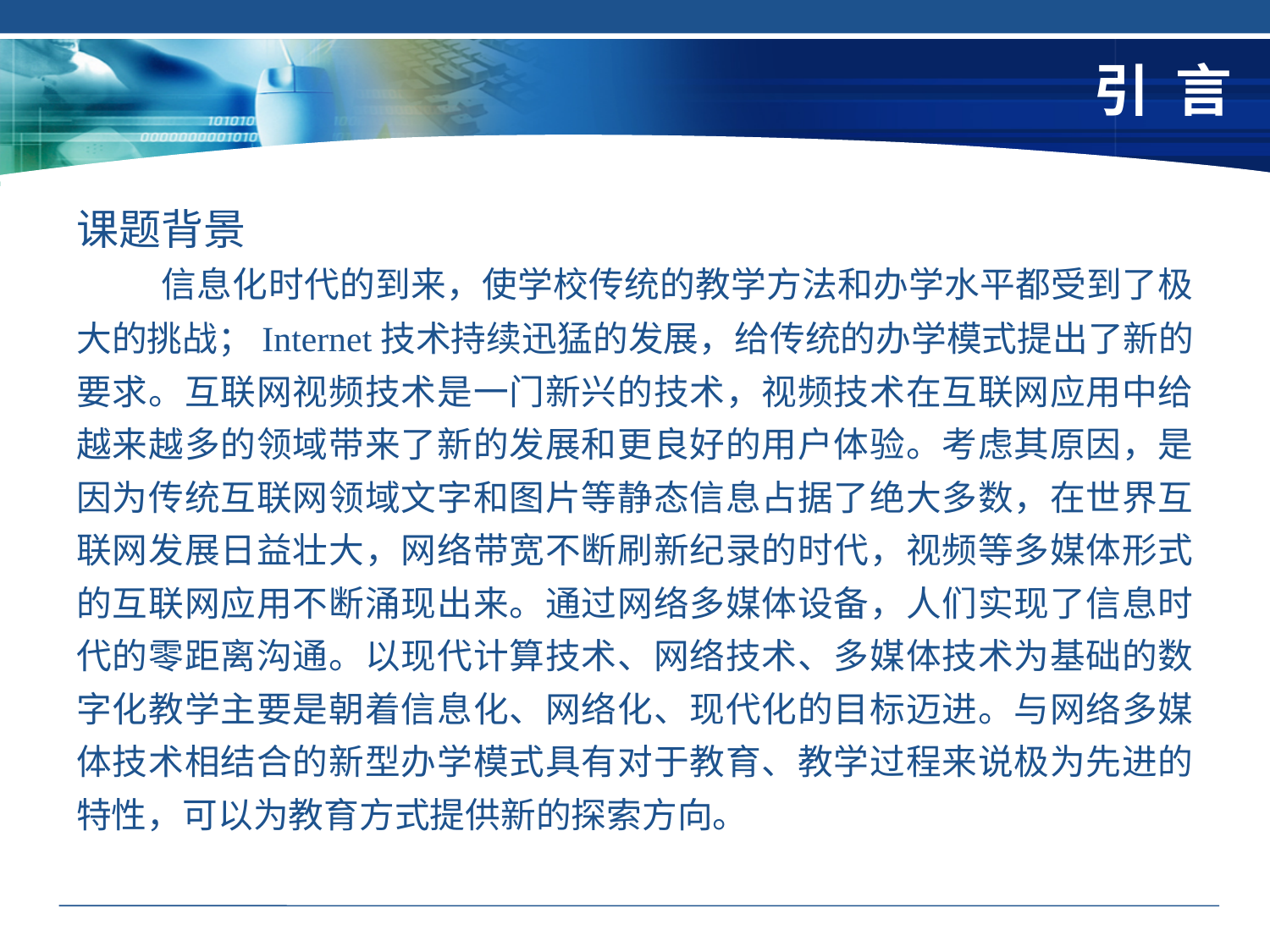

# 引  言
课题背景
　　信息化时代的到来，使学校传统的教学方法和办学水平都受到了极大的挑战；Internet技术持续迅猛的发展，给传统的办学模式提出了新的要求。互联网视频技术是一门新兴的技术，视频技术在互联网应用中给越来越多的领域带来了新的发展和更良好的用户体验。考虑其原因，是因为传统互联网领域文字和图片等静态信息占据了绝大多数，在世界互联网发展日益壮大，网络带宽不断刷新纪录的时代，视频等多媒体形式的互联网应用不断涌现出来。通过网络多媒体设备，人们实现了信息时代的零距离沟通。以现代计算技术、网络技术、多媒体技术为基础的数字化教学主要是朝着信息化、网络化、现代化的目标迈进。与网络多媒体技术相结合的新型办学模式具有对于教育、教学过程来说极为先进的特性，可以为教育方式提供新的探索方向。